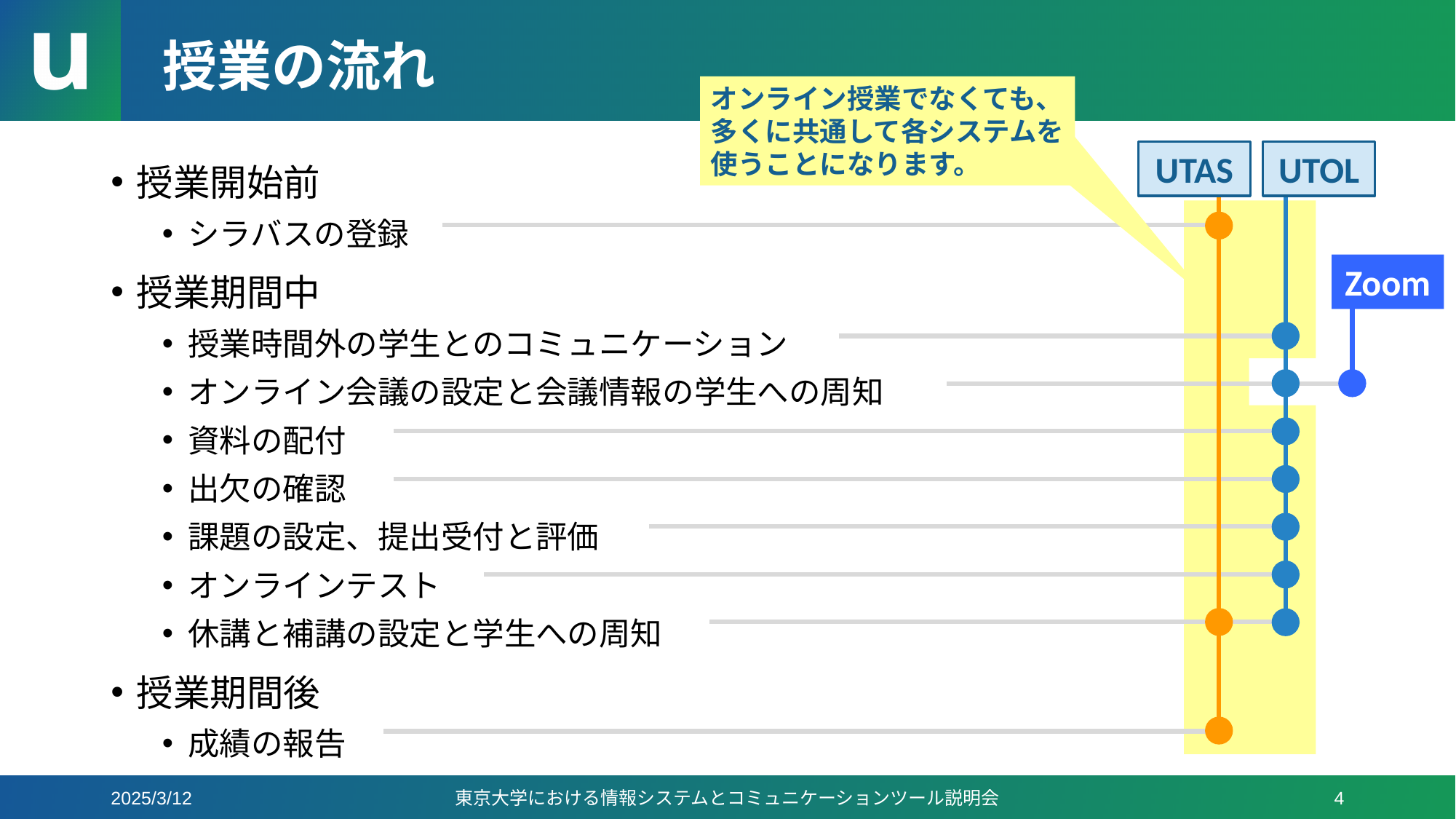

# 授業の流れ
オンライン授業でなくても、
多くに共通して各システムを
使うことになります。

UTAS
UTOL
授業開始前
シラバスの登録
授業期間中
授業時間外の学生とのコミュニケーション
オンライン会議の設定と会議情報の学生への周知
資料の配付
出欠の確認
課題の設定、提出受付と評価
オンラインテスト
休講と補講の設定と学生への周知
授業期間後
成績の報告

Zoom

2025/3/12
東京大学における情報システムとコミュニケーションツール説明会
4